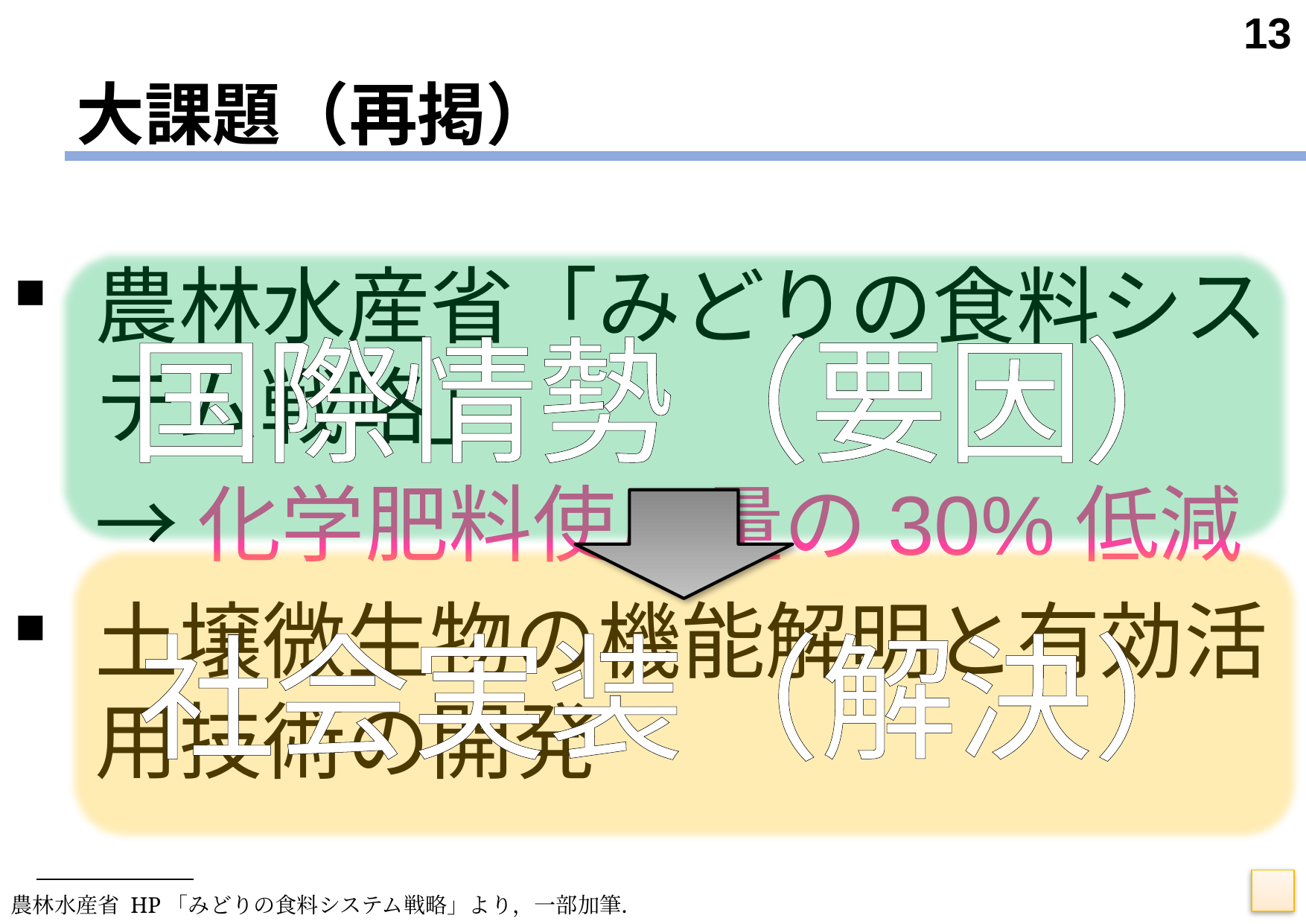

13
# 大課題（再掲）
農林水産省「みどりの食料システム戦略」
　→ 化学肥料使用量の30%低減
土壌微生物の機能解明と有効活用技術の開発
国際情勢（要因）

社会実装（解決）

農林水産省 HP「みどりの食料システム戦略」より，一部加筆．